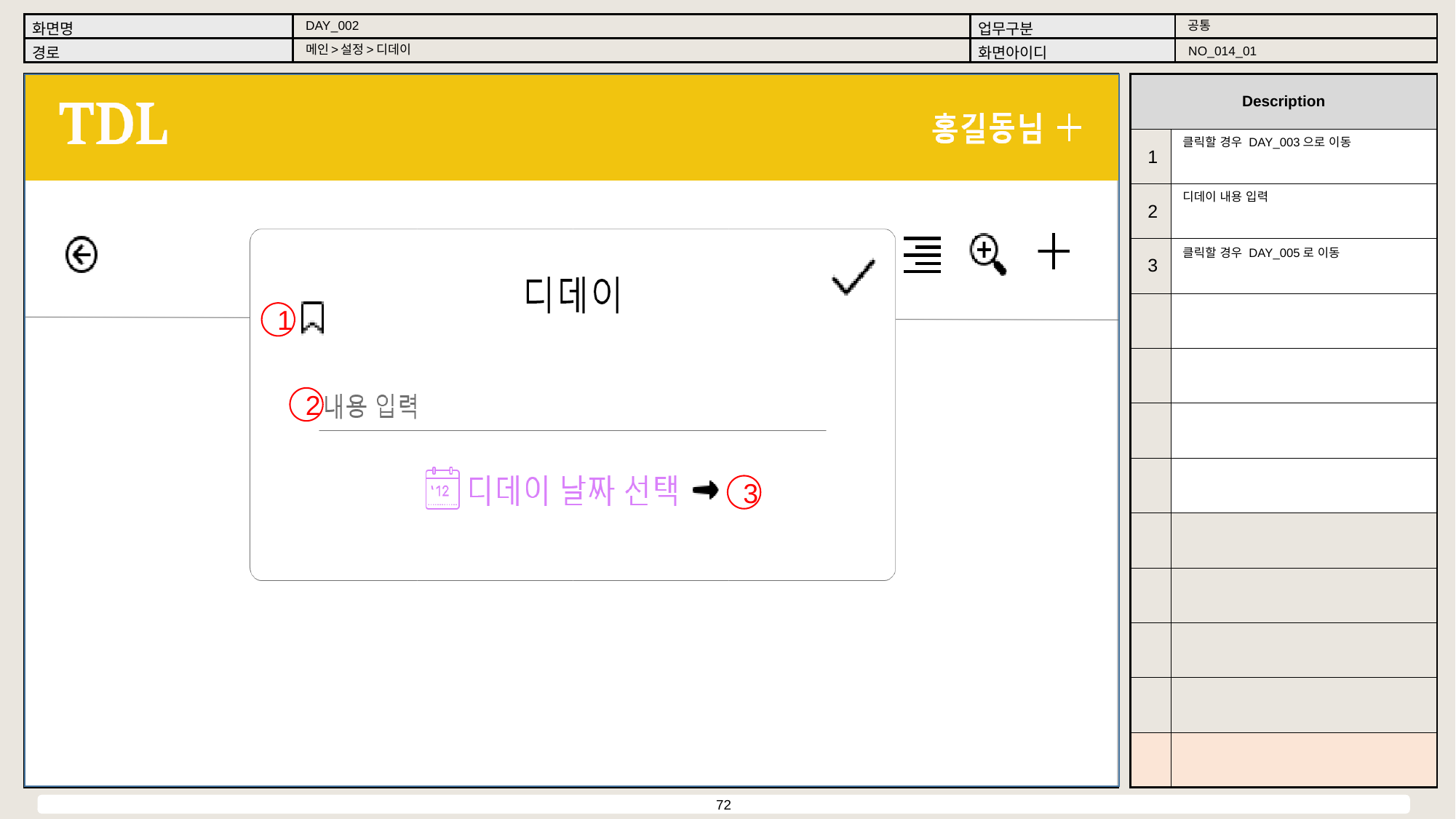

공통
DAY_002
메인>설정>디데이
NO_014_01

클릭할 경우 DAY_003으로 이동
1
디데이 내용 입력
2
클릭할 경우 DAY_005로 이동
3
1
2
3